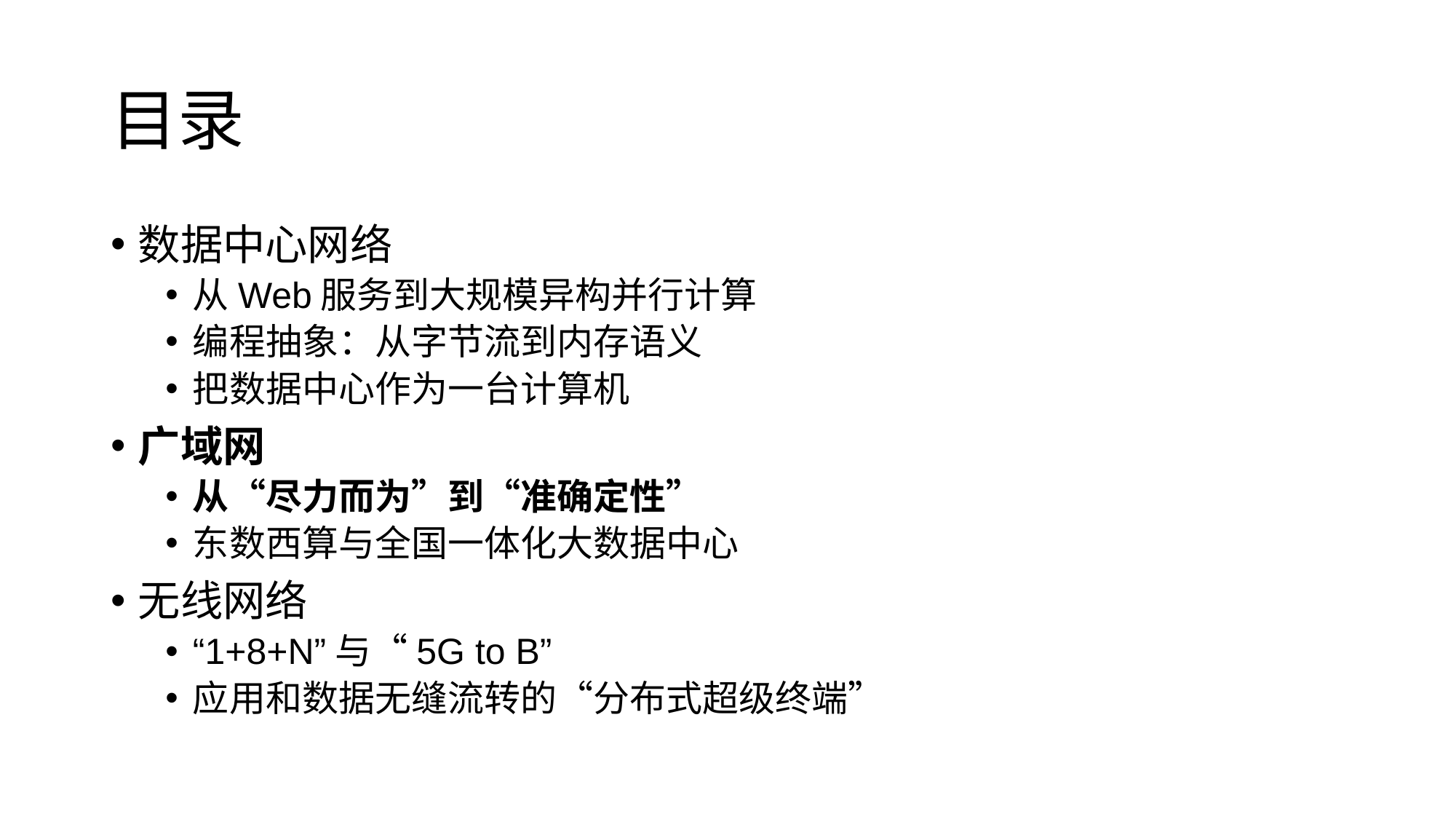

# 目录
数据中心网络
从Web服务到大规模异构并行计算
编程抽象：从字节流到内存语义
把数据中心作为一台计算机
广域网
从“尽力而为”到“准确定性”
东数西算与全国一体化大数据中心
无线网络
“1+8+N”与“5G to B”
应用和数据无缝流转的“分布式超级终端”